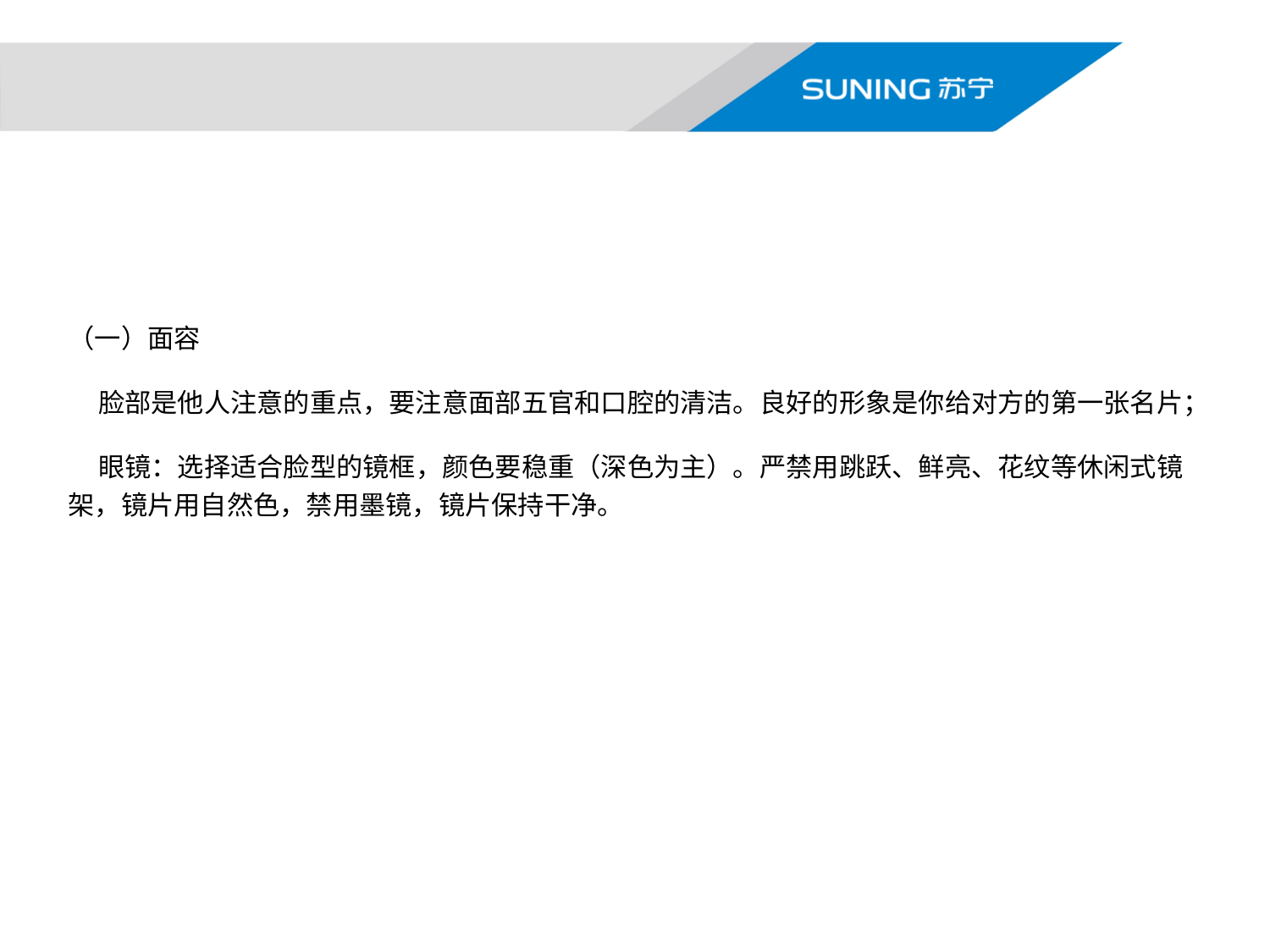

# 仪表礼仪——仪容礼仪
（一）面容
    脸部是他人注意的重点，要注意面部五官和口腔的清洁。良好的形象是你给对方的第一张名片；
    眼镜：选择适合脸型的镜框，颜色要稳重（深色为主）。严禁用跳跃、鲜亮、花纹等休闲式镜架，镜片用自然色，禁用墨镜，镜片保持干净。
11